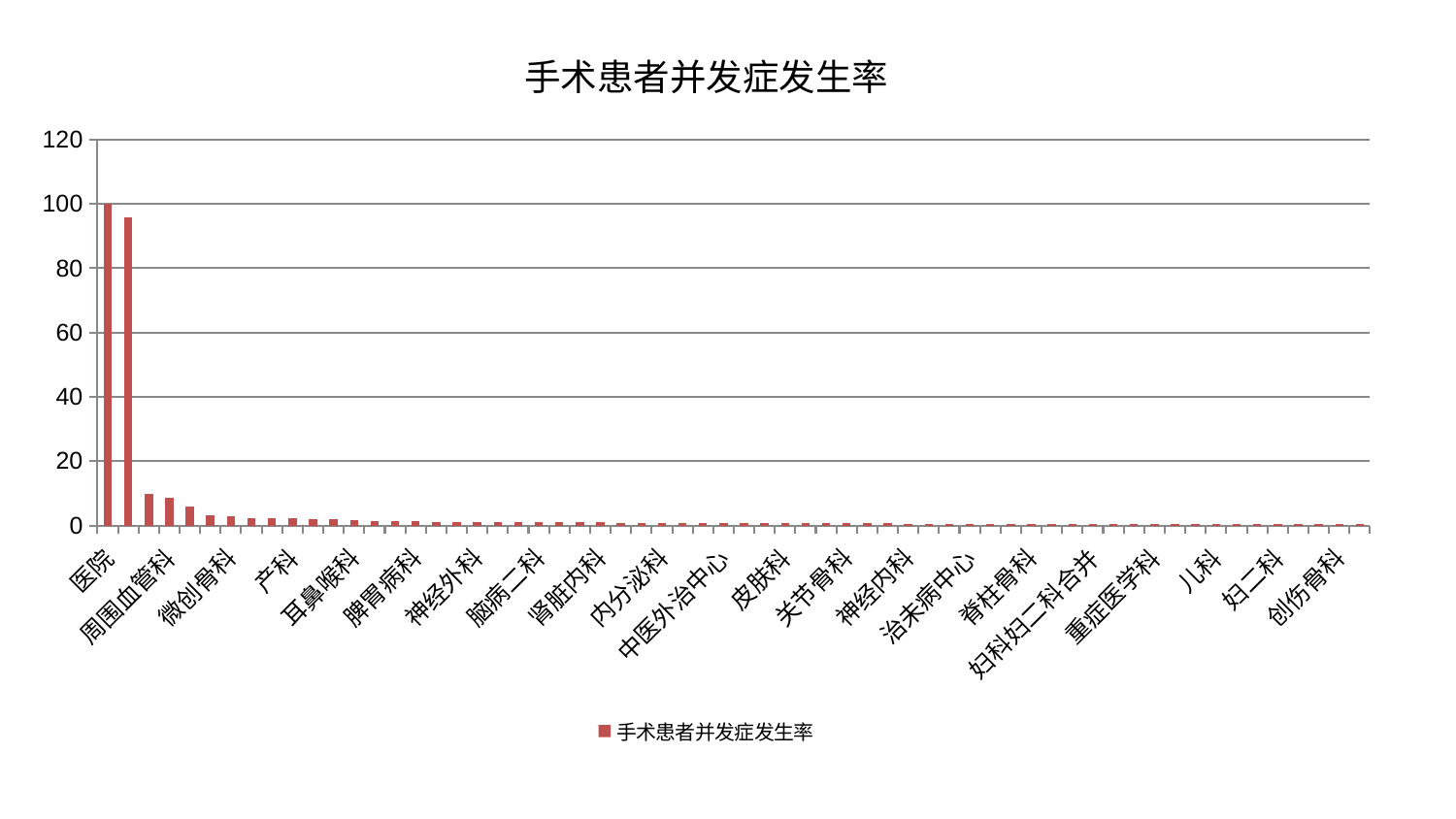

### Chart: 手术患者并发症发生率

| Category | 手术患者并发症发生率 |
|---|---|
| 医院 | 99.99999999999999 |
| 美容皮肤科 | 95.75999982320496 |
| 老年医学科 | 9.842269695107841 |
| 周围血管科 | 8.456668822676736 |
| 脑病三科 | 5.947862336017733 |
| 显微骨科 | 3.2648030833674873 |
| 微创骨科 | 2.791069515664272 |
| 肝病科 | 2.261232902835061 |
| 肿瘤内科 | 2.201699250264879 |
| 产科 | 2.1394831968117245 |
| 呼吸内科 | 1.8762753579566804 |
| 口腔科 | 1.862398387408745 |
| 耳鼻喉科 | 1.8093719390008018 |
| 中医经典科 | 1.4478283296997083 |
| 针灸科 | 1.3538365769223972 |
| 脾胃病科 | 1.2962917912945902 |
| 肾病科 | 1.1572530291242058 |
| 运动损伤骨科 | 1.1421652229099033 |
| 神经外科 | 1.0928783408770308 |
| 心病二科 | 1.089673482762196 |
| 妇科 | 1.0779977894331956 |
| 脑病二科 | 0.9842398385569956 |
| 心病四科 | 0.9766065575482973 |
| 身心医学科 | 0.9761182112444532 |
| 肾脏内科 | 0.9111842363880052 |
| 东区肾病科 | 0.9064946099109618 |
| 推拿科 | 0.8971984038768064 |
| 内分泌科 | 0.8846815599513917 |
| 综合内科 | 0.8392897439348959 |
| 心病一科 | 0.8214768024432174 |
| 中医外治中心 | 0.8212355436010982 |
| 肛肠科 | 0.7039584263687605 |
| 胸外科 | 0.7019466686367295 |
| 皮肤科 | 0.7001514075294407 |
| 风湿病科 | 0.6894074609005028 |
| 小儿骨科 | 0.6857974098111949 |
| 关节骨科 | 0.6850938427659419 |
| 消化内科 | 0.6712717405993323 |
| 东区重症医学科 | 0.6299547583185817 |
| 神经内科 | 0.6031962298872289 |
| 心血管内科 | 0.5806782251825062 |
| 脾胃科消化科合并 | 0.574397476374455 |
| 治未病中心 | 0.5311125703104235 |
| 脑病一科 | 0.523761500285251 |
| 血液科 | 0.5107553259810608 |
| 脊柱骨科 | 0.49675620696611983 |
| 心病三科 | 0.494673627081943 |
| 普通外科 | 0.48751742116039604 |
| 妇科妇二科合并 | 0.47717993681474496 |
| 眼科 | 0.4769665818253134 |
| 乳腺甲状腺外科 | 0.4698938421814331 |
| 重症医学科 | 0.46301365049464344 |
| 康复科 | 0.4592319982763581 |
| 肝胆外科 | 0.4167719583675089 |
| 儿科 | 0.416232826553552 |
| 小儿推拿科 | 0.399329252880624 |
| 男科 | 0.3817651740084196 |
| 妇二科 | 0.3765164012245585 |
| 西区重症医学科 | 0.3756066011874028 |
| 骨科 | 0.3670857685668611 |
| 创伤骨科 | 0.36531008246332763 |
| 泌尿外科 | 0.3583897905134363 |
75